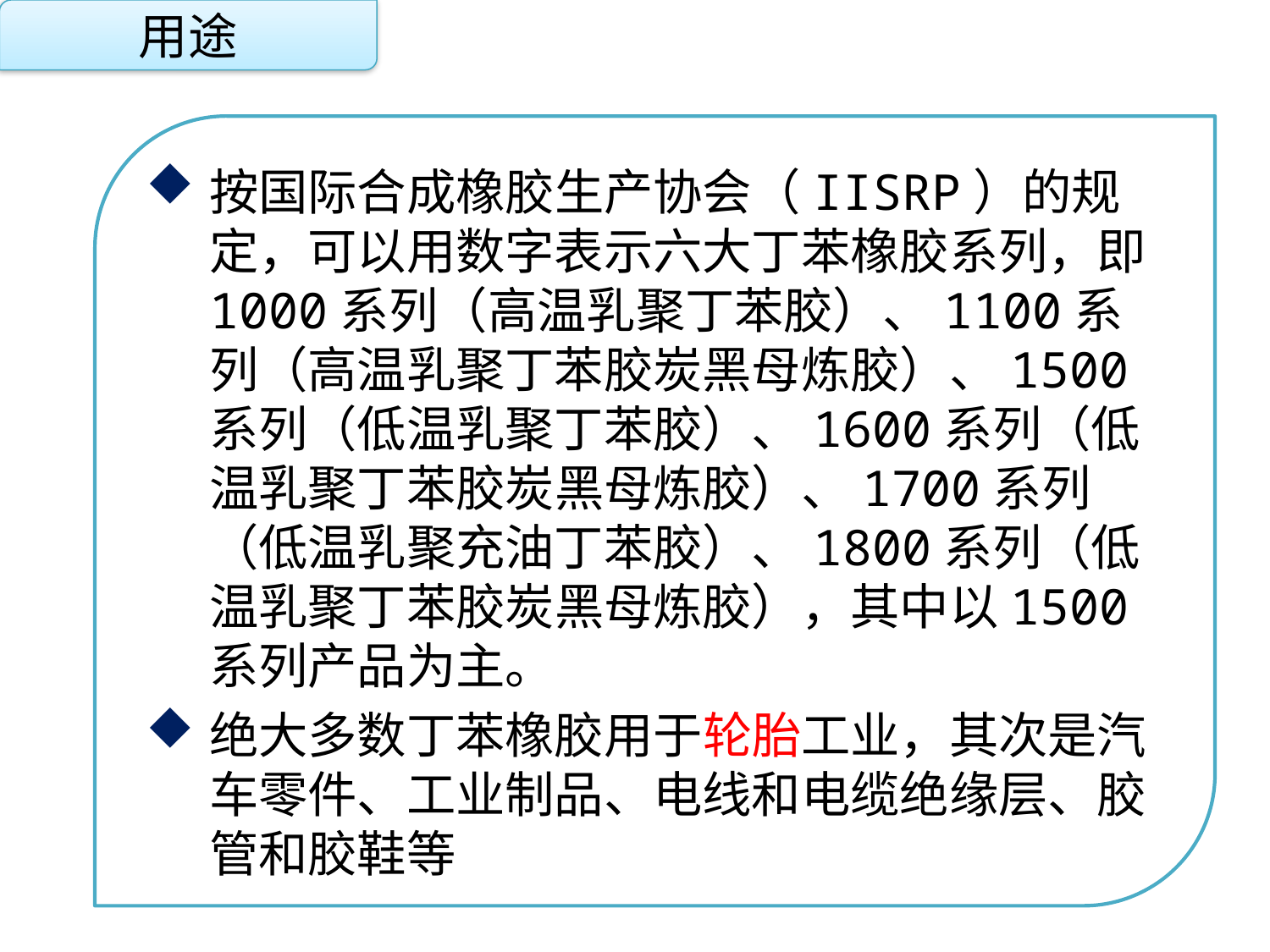

用途
按国际合成橡胶生产协会（IISRP）的规定，可以用数字表示六大丁苯橡胶系列，即1000系列（高温乳聚丁苯胶）、1100系列（高温乳聚丁苯胶炭黑母炼胶）、1500系列（低温乳聚丁苯胶）、1600系列（低温乳聚丁苯胶炭黑母炼胶）、1700系列（低温乳聚充油丁苯胶）、1800系列（低温乳聚丁苯胶炭黑母炼胶），其中以1500系列产品为主。
绝大多数丁苯橡胶用于轮胎工业，其次是汽车零件、工业制品、电线和电缆绝缘层、胶管和胶鞋等
点击添加文本
点击添加文本
点击添加文本
点击添加文本